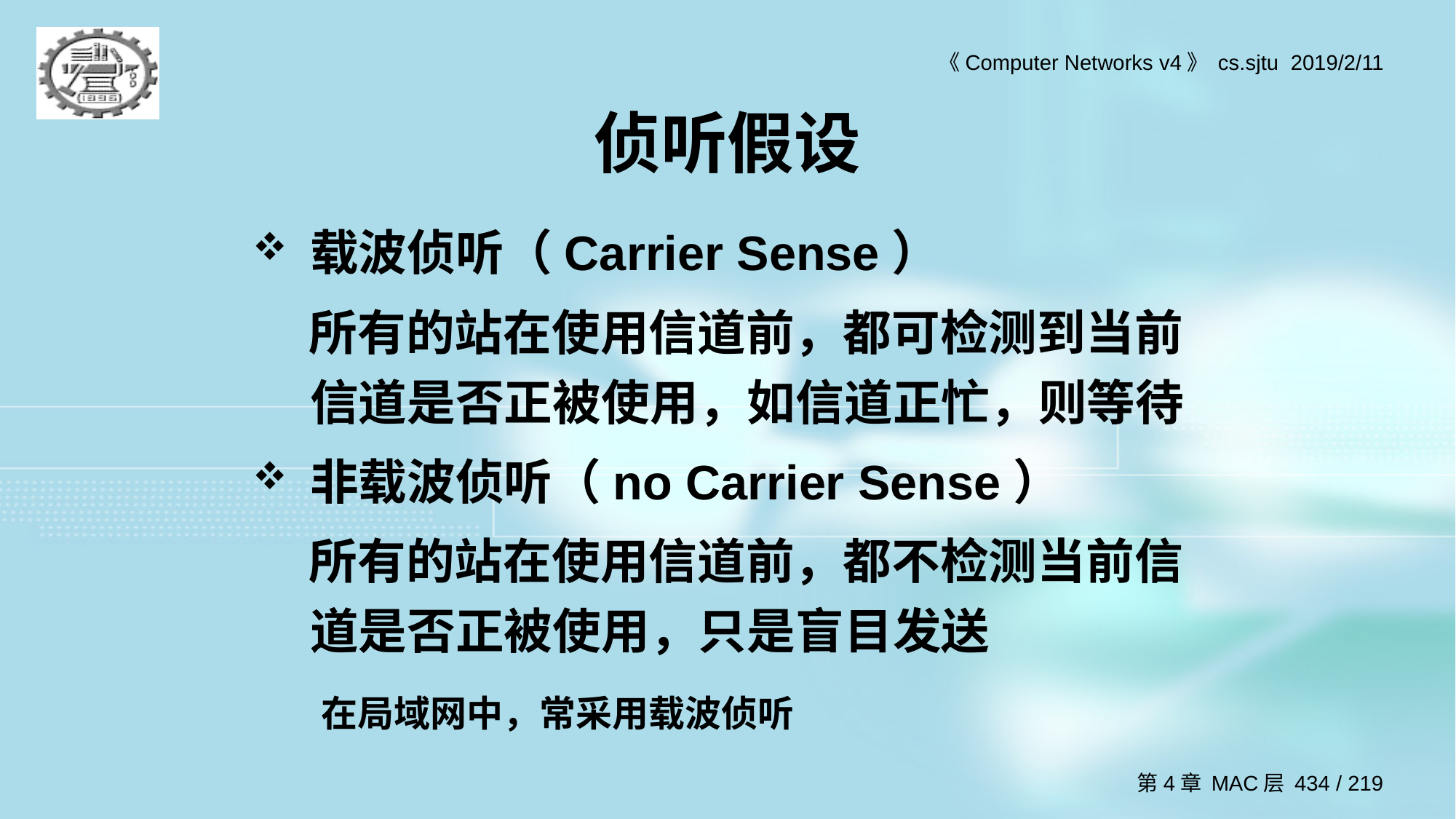

# 侦听假设
载波侦听（Carrier Sense）
    所有的站在使用信道前，都可检测到当前信道是否正被使用，如信道正忙，则等待
非载波侦听（no Carrier Sense）
    所有的站在使用信道前，都不检测当前信道是否正被使用，只是盲目发送
在局域网中，常采用载波侦听